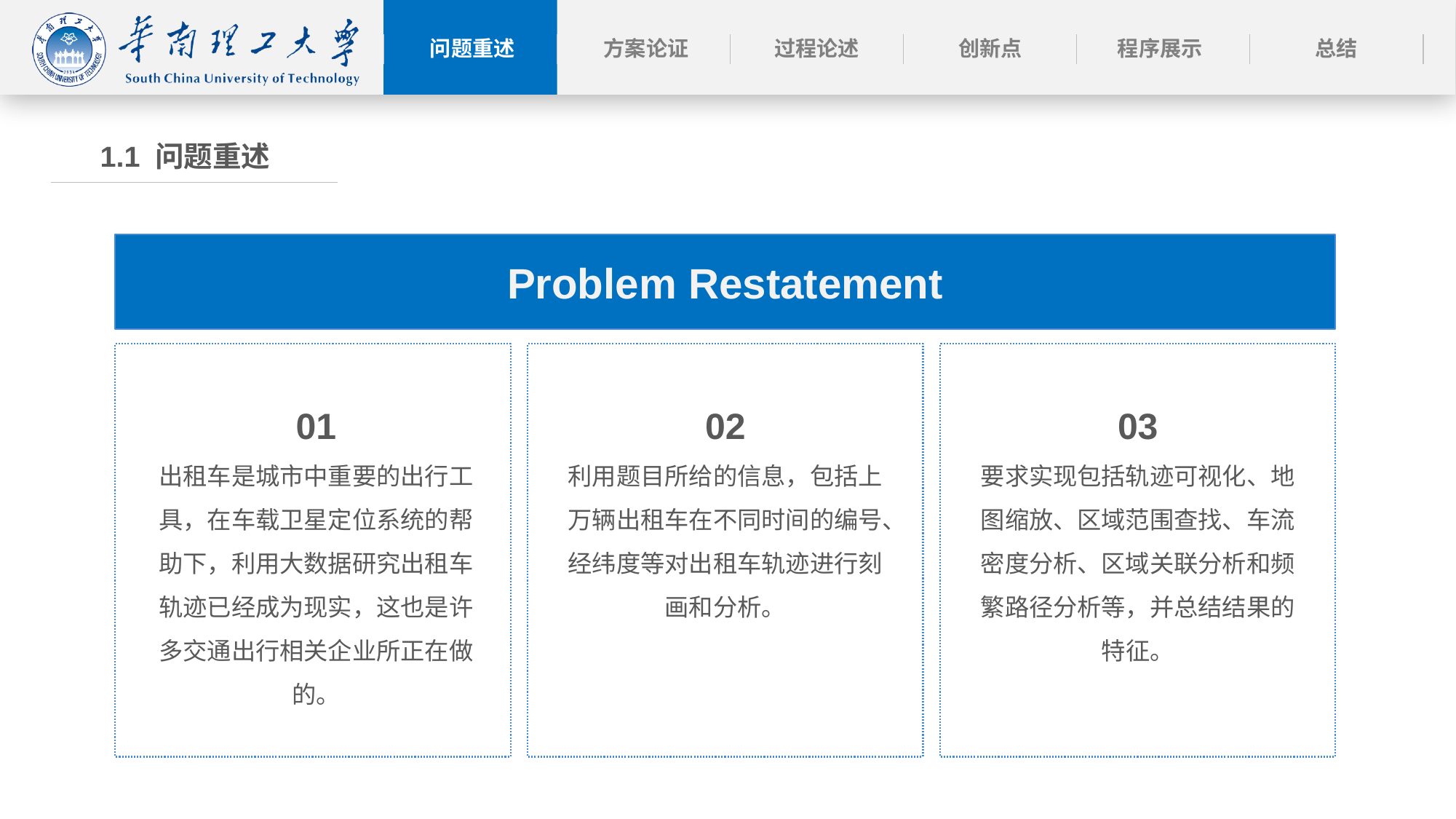

1.1 问题重述
Problem Restatement

01
出租车是城市中重要的出行工具，在车载卫星定位系统的帮助下，利用大数据研究出租车轨迹已经成为现实，这也是许多交通出行相关企业所正在做的。
02
利用题目所给的信息，包括上万辆出租车在不同时间的编号、经纬度等对出租车轨迹进行刻画和分析。
03
要求实现包括轨迹可视化、地图缩放、区域范围查找、车流密度分析、区域关联分析和频繁路径分析等，并总结结果的特征。